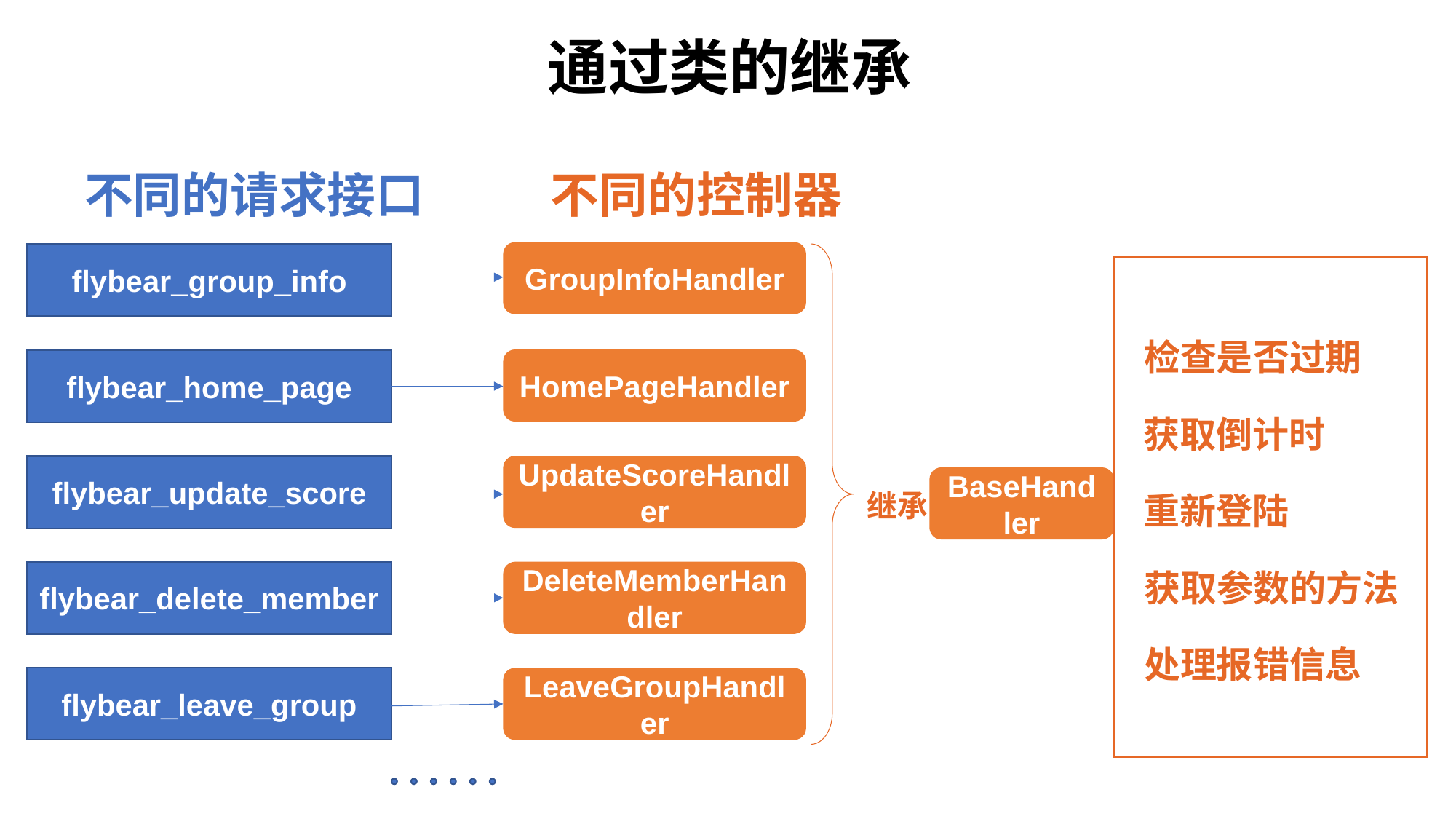

处理器
通过类的继承
不同的请求接口
不同的控制器
GroupInfoHandler
flybear_group_info

检查是否过期
HomePageHandler
flybear_home_page
获取倒计时
UpdateScoreHandler
flybear_update_score
BaseHandler
继承
重新登陆
获取参数的方法
flybear_delete_member
DeleteMemberHandler
处理报错信息
flybear_leave_group
LeaveGroupHandler